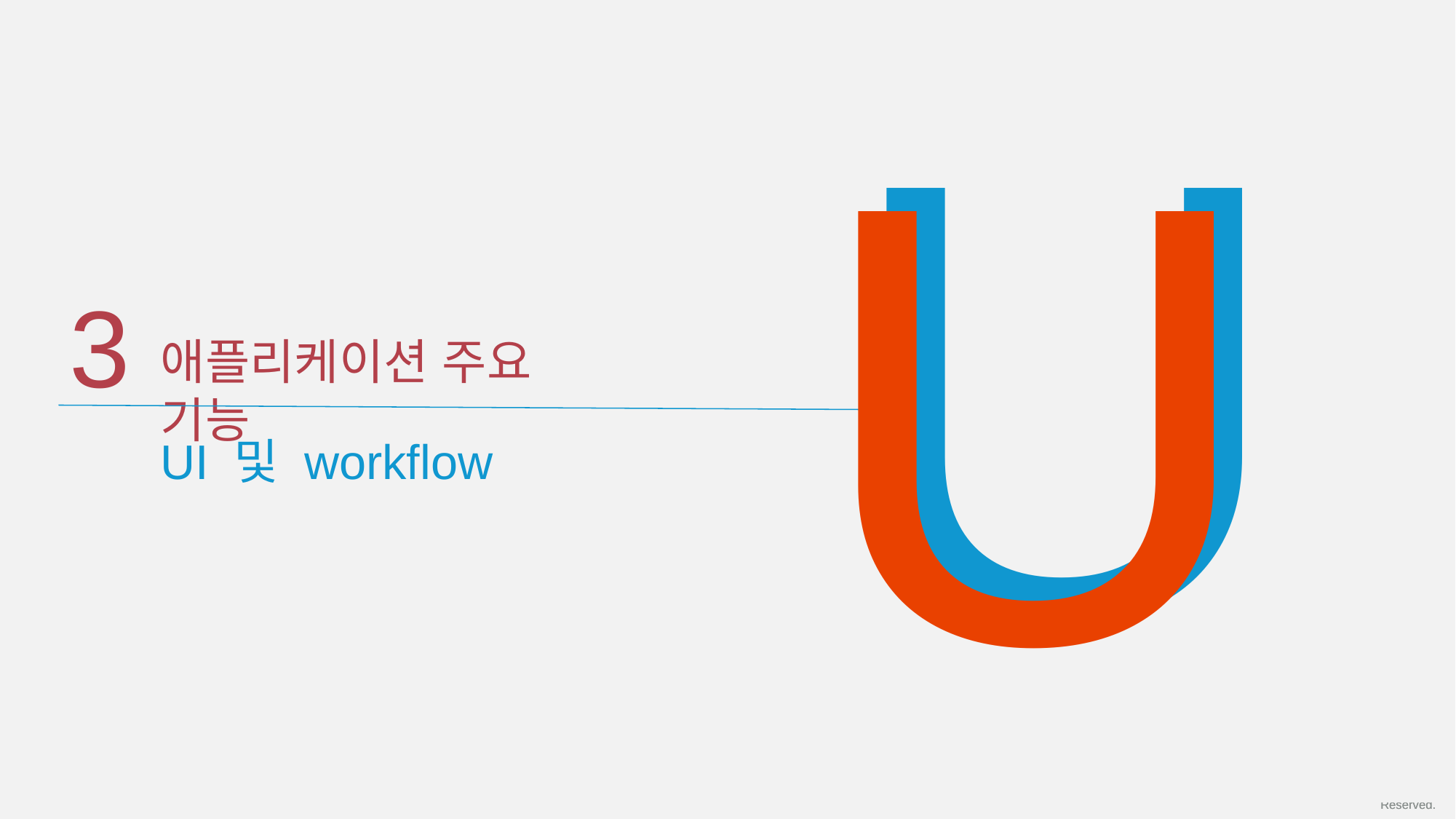

UI
UI
3
애플리케이션 주요 기능
UI 및 workflow
Copyrightⓒ. Saebyeol Yu. All Rights Reserved.